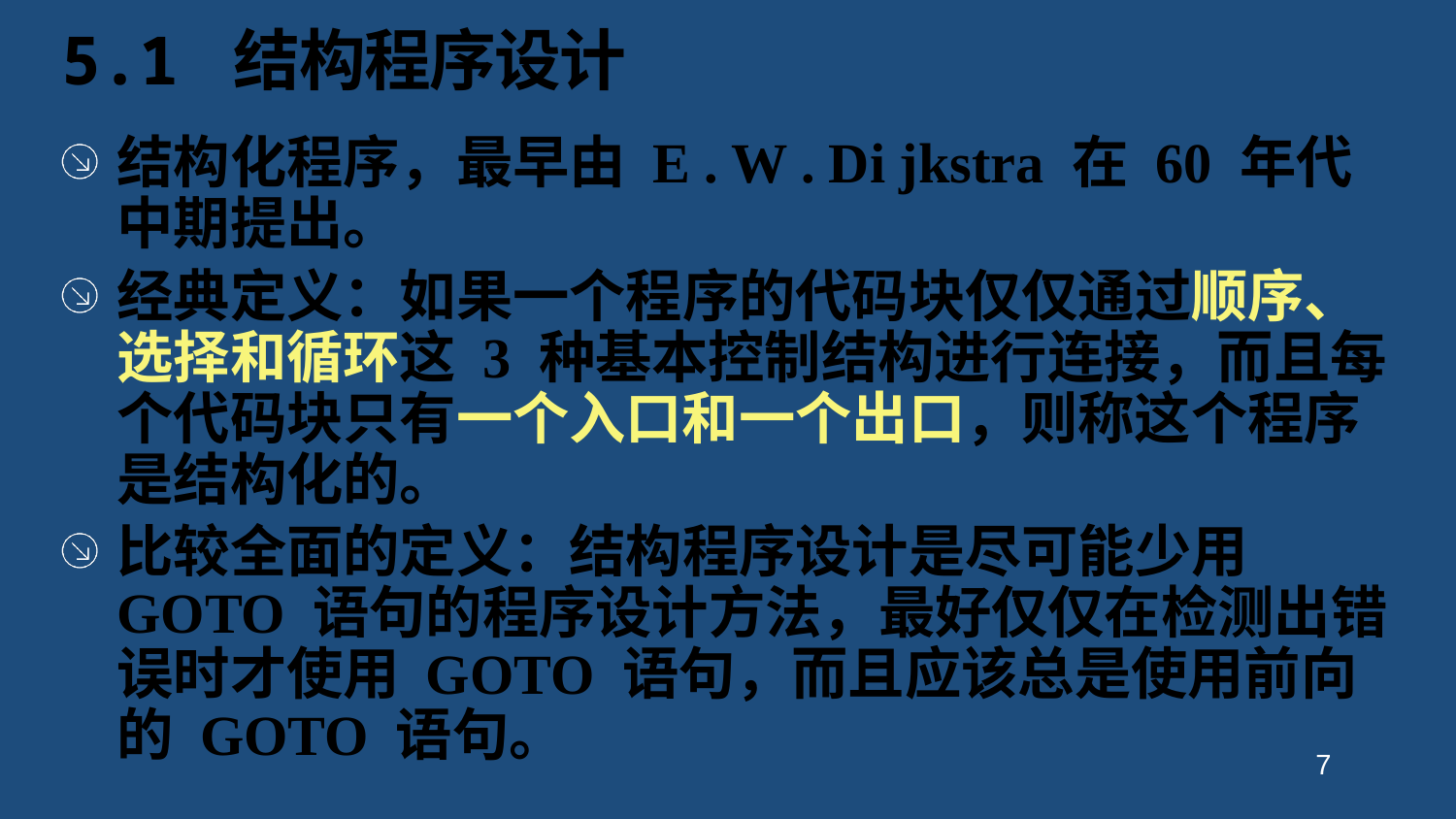

# 5.1 结构程序设计
结构化程序，最早由 E . W . Di jkstra 在 60 年代中期提出。
经典定义：如果一个程序的代码块仅仅通过顺序、选择和循环这 3 种基本控制结构进行连接，而且每个代码块只有一个入口和一个出口，则称这个程序是结构化的。
比较全面的定义：结构程序设计是尽可能少用GOTO 语句的程序设计方法，最好仅仅在检测出错误时才使用 GOTO 语句，而且应该总是使用前向的 GOTO 语句。
7